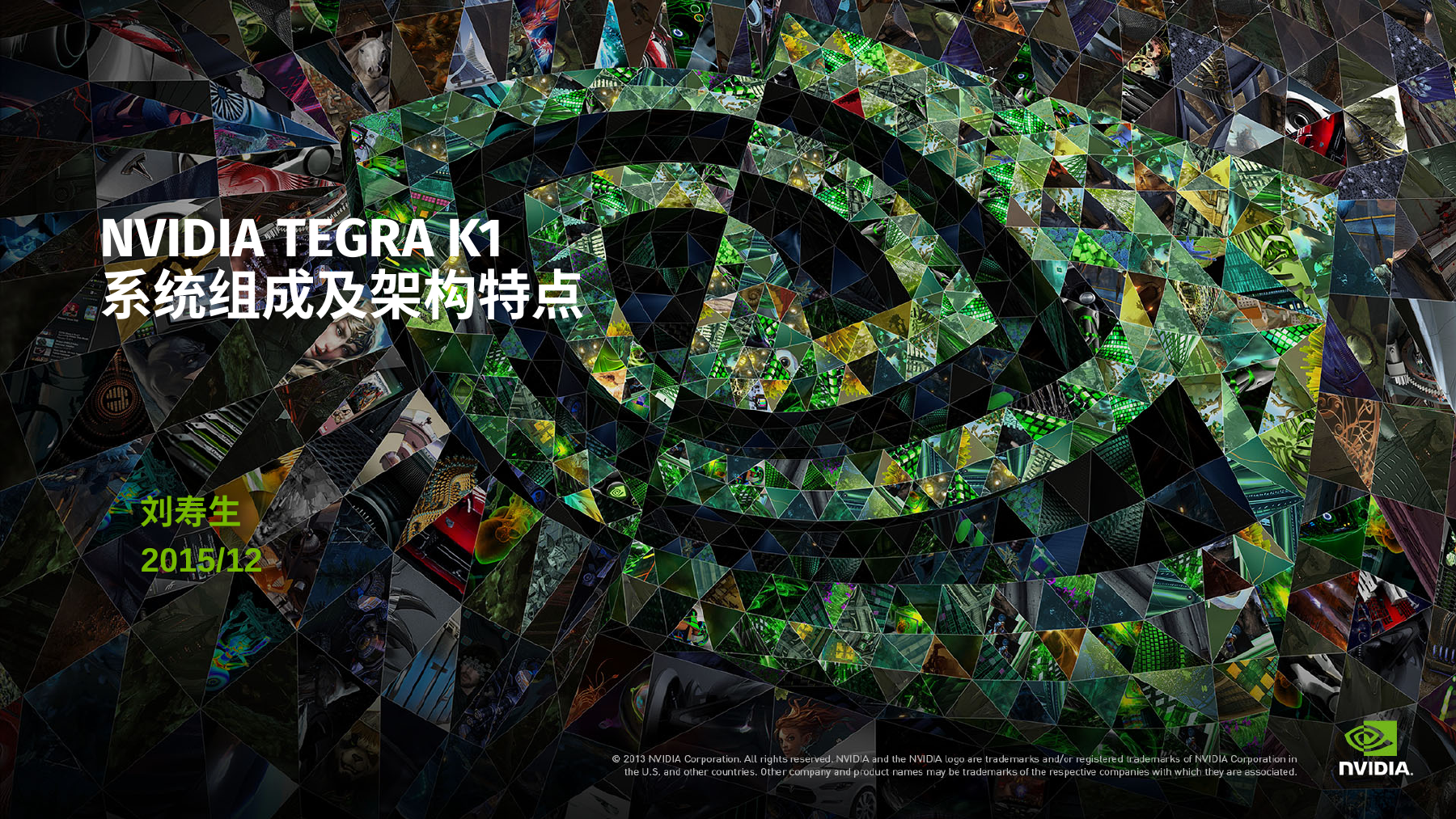

# NVIDIA Tegra K1 系统组成及架构特点
刘寿生
2015/12